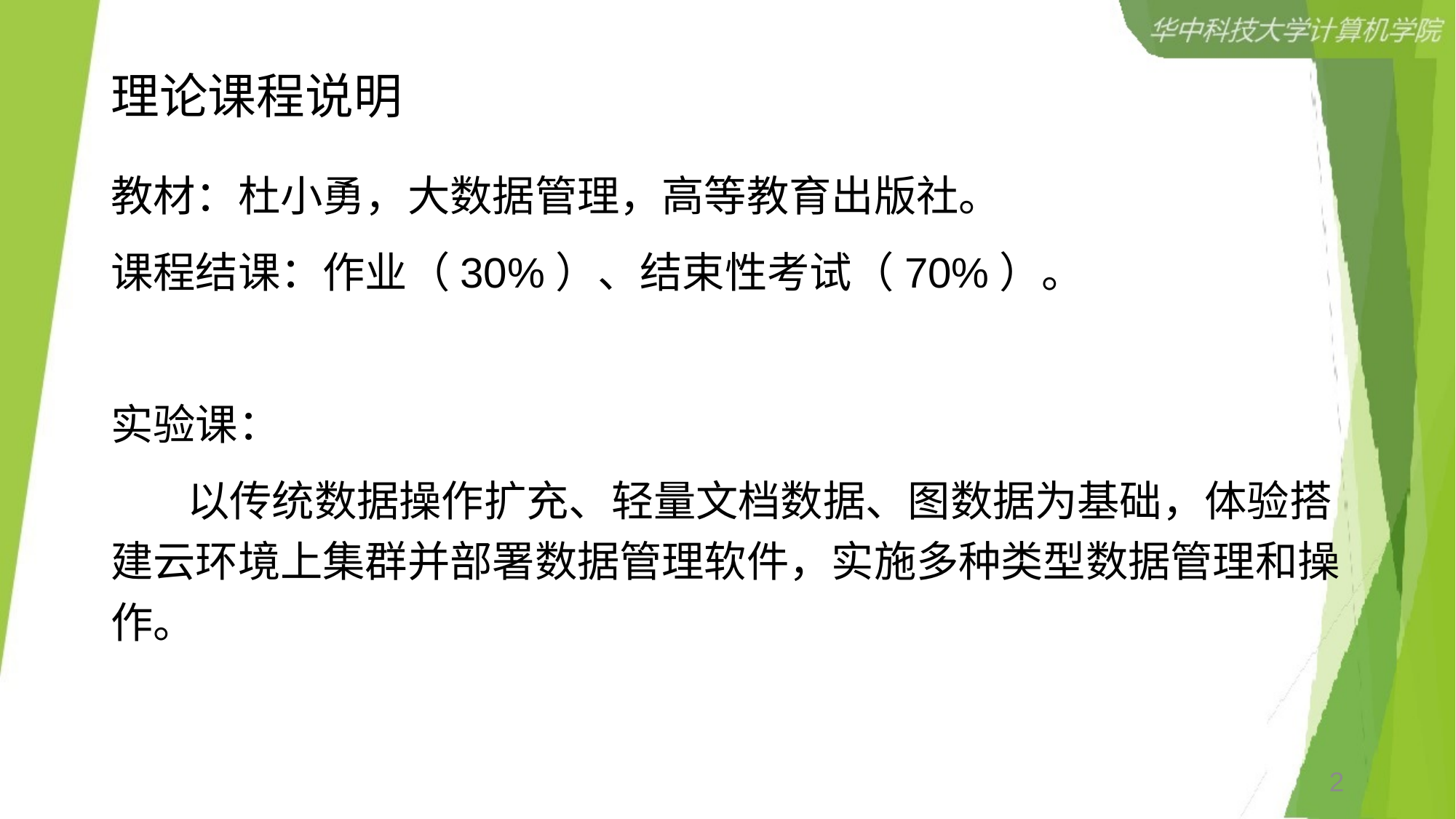

# 理论课程说明
教材：杜小勇，大数据管理，高等教育出版社。
课程结课：作业（30%）、结束性考试（70%）。

实验课：
       以传统数据操作扩充、轻量文档数据、图数据为基础，体验搭建云环境上集群并部署数据管理软件，实施多种类型数据管理和操作。
2